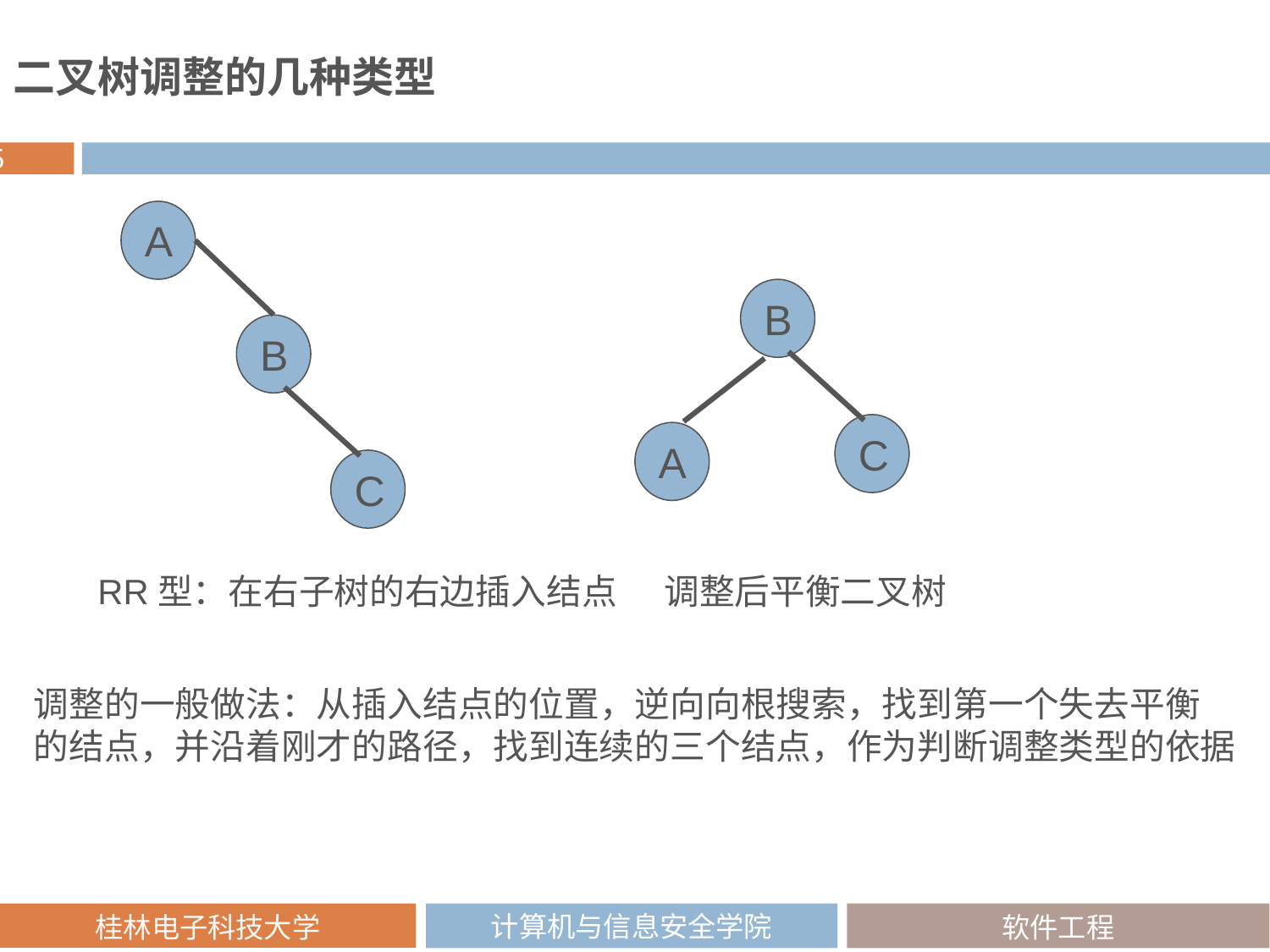

二叉树调整的几种类型
A
B
B
C
A
C
RR型：在右子树的右边插入结点      调整后平衡二叉树
调整的一般做法：从插入结点的位置，逆向向根搜索，找到第一个失去平衡
的结点，并沿着刚才的路径，找到连续的三个结点，作为判断调整类型的依据